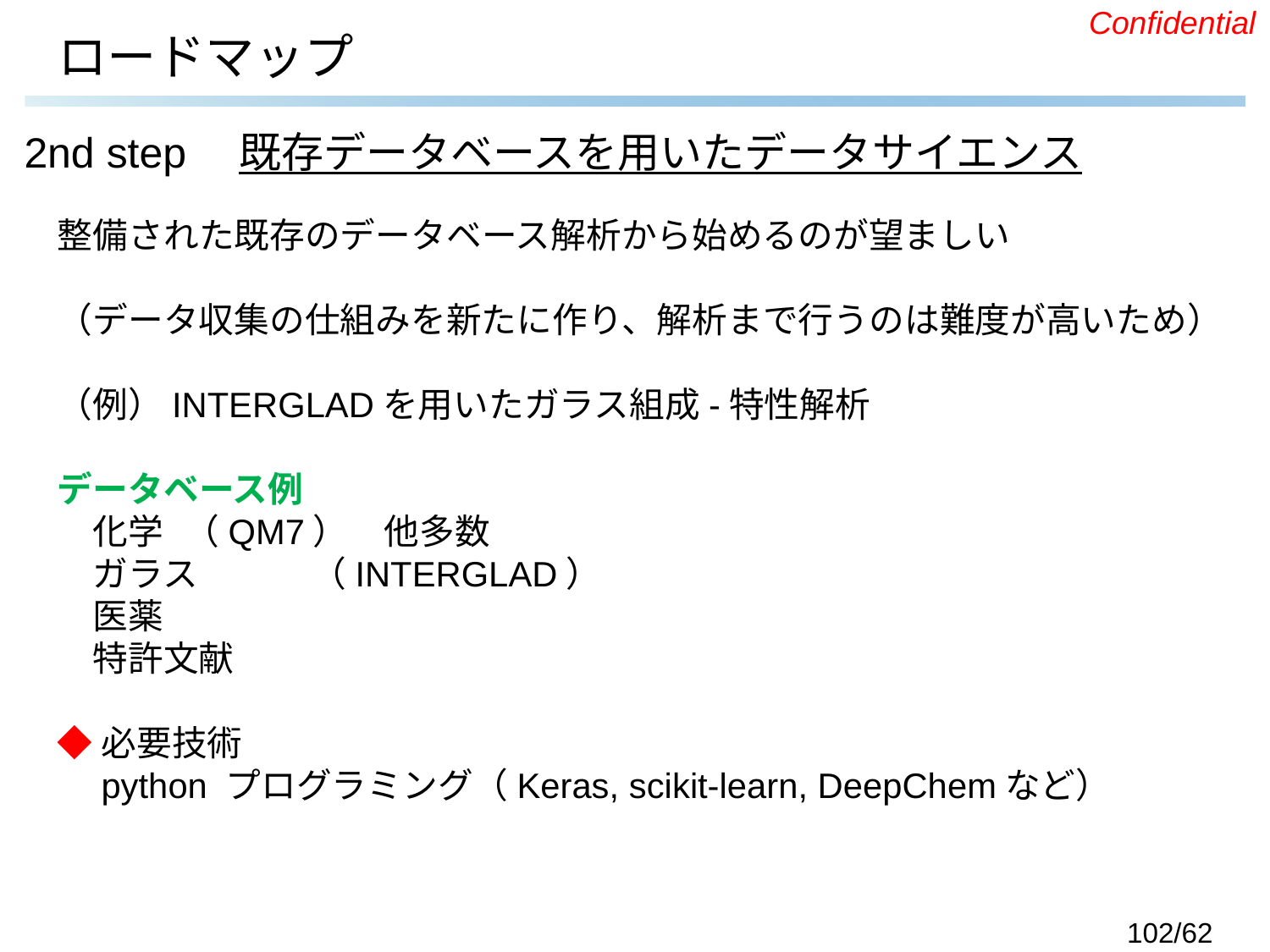

# ロードマップ
2nd step　既存データベースを用いたデータサイエンス
整備された既存のデータベース解析から始めるのが望ましい

（データ収集の仕組みを新たに作り、解析まで行うのは難度が高いため）

（例）INTERGLADを用いたガラス組成-特性解析

データベース例
　化学	（QM7）　他多数
　ガラス	（INTERGLAD）
　医薬
　特許文献

◆必要技術
　python プログラミング（Keras, scikit-learn, DeepChemなど）